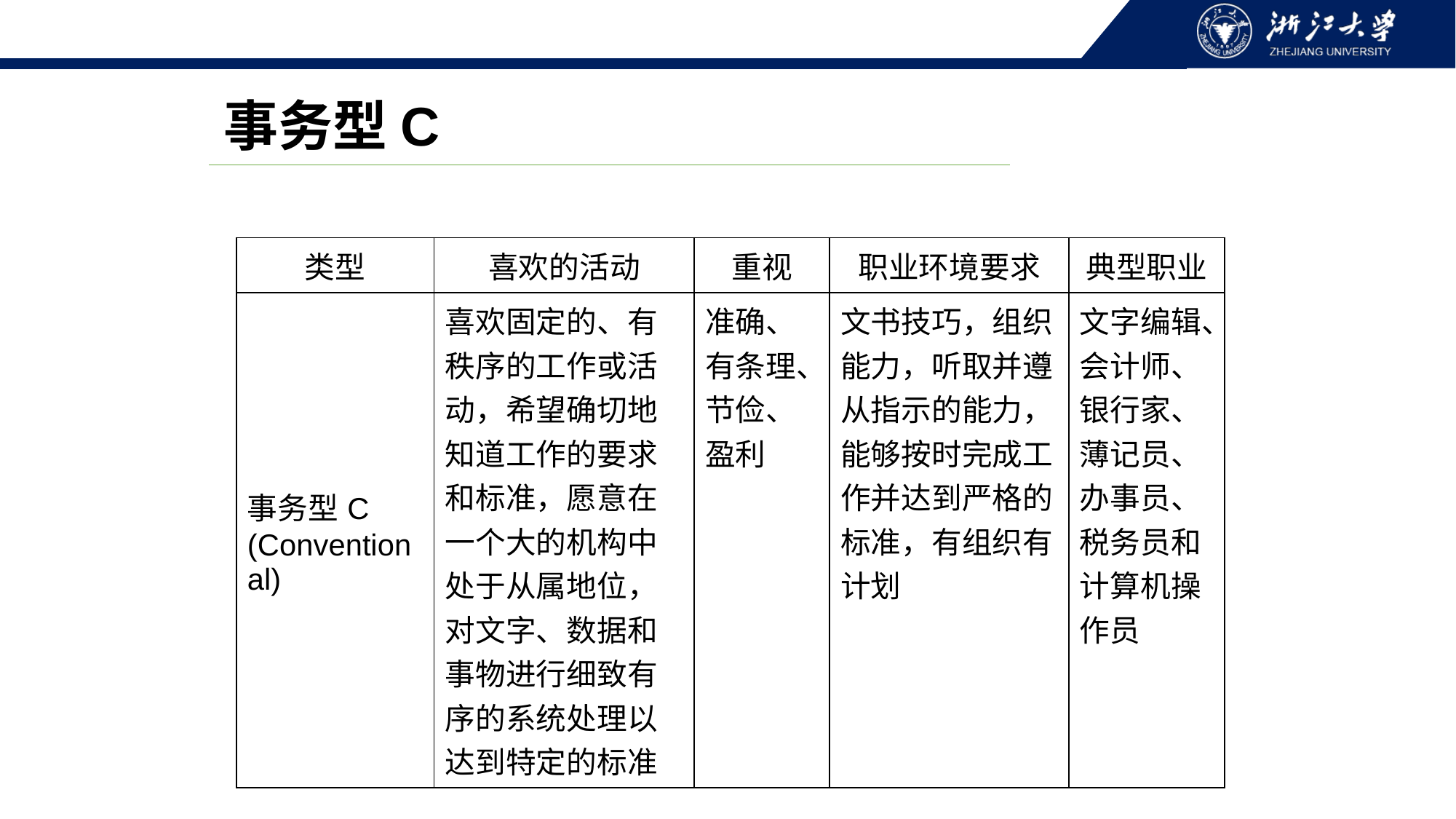

事务型C
| 类型 | 喜欢的活动 | 重视 | 职业环境要求 | 典型职业 |
| --- | --- | --- | --- | --- |
| 事务型C (Conventional) | 喜欢固定的、有秩序的工作或活动，希望确切地知道工作的要求和标准，愿意在一个大的机构中处于从属地位，对文字、数据和事物进行细致有序的系统处理以达到特定的标准 | 准确、有条理、节俭、盈利 | 文书技巧，组织能力，听取并遵从指示的能力，能够按时完成工作并达到严格的标准，有组织有计划 | 文字编辑、会计师、银行家、薄记员、办事员、税务员和计算机操作员 |